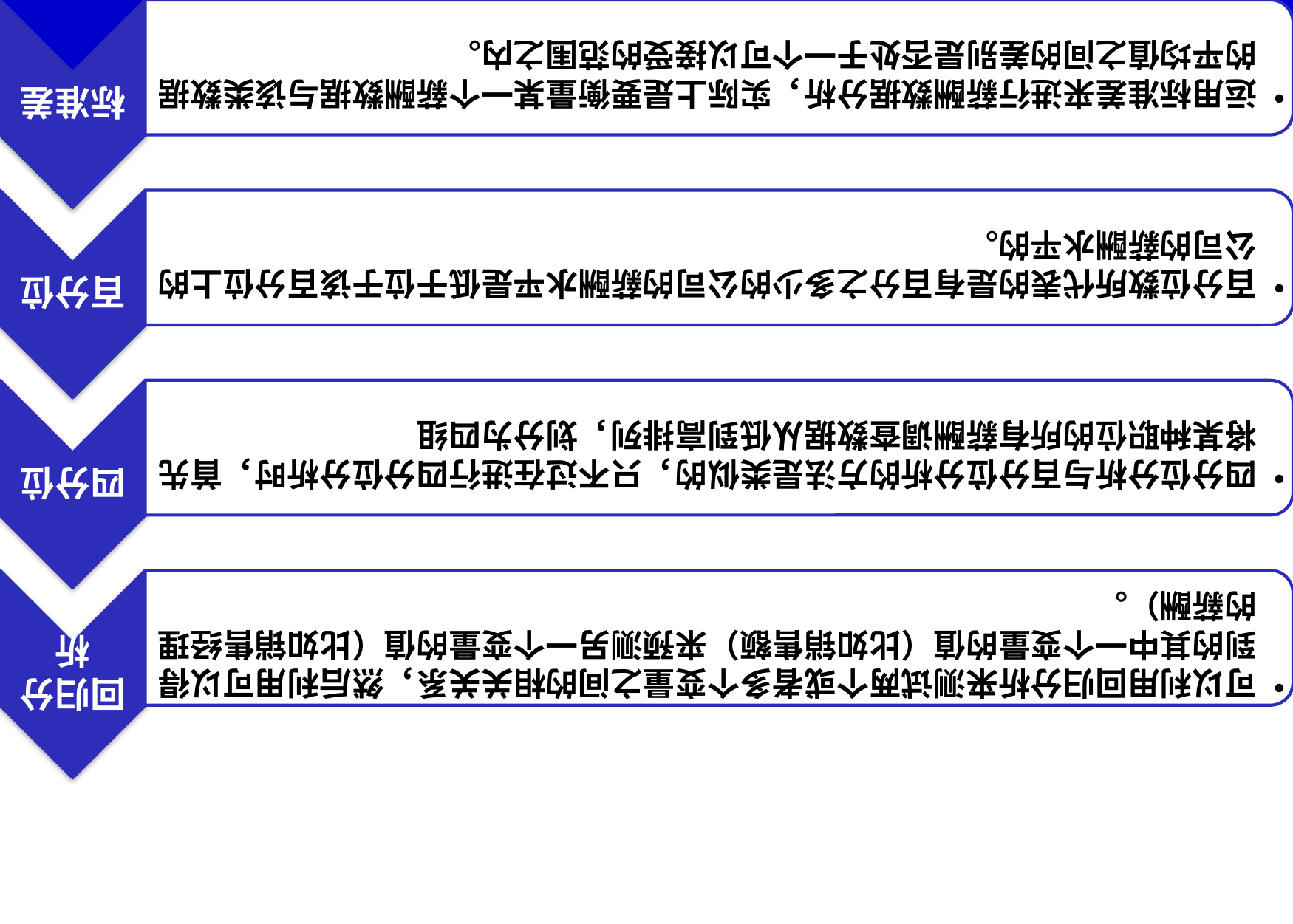

# 薪资调查数据分析：离散分析
标准差
运用标准差来进行薪酬数据分析，实际上是要衡量某一个薪酬数据与该类数据的平均值之间的差别是否处于一个可以接受的范围之内。
百分位
百分位数所代表的是有百分之多少的公司的薪酬水平是低于位于该百分位上的公司的薪酬水平的。
四分位
四分位分析与百分位分析的方法是类似的，只不过在进行四分位分析时，首先将某种职位的所有薪酬调查数据从低到高排列，划分为四组
回归分析
可以利用回归分析来测试两个或者多个变量之间的相关关系，然后利用可以得到的其中一个变量的值（比如销售额）来预测另一个变量的值（比如销售经理的薪酬）。